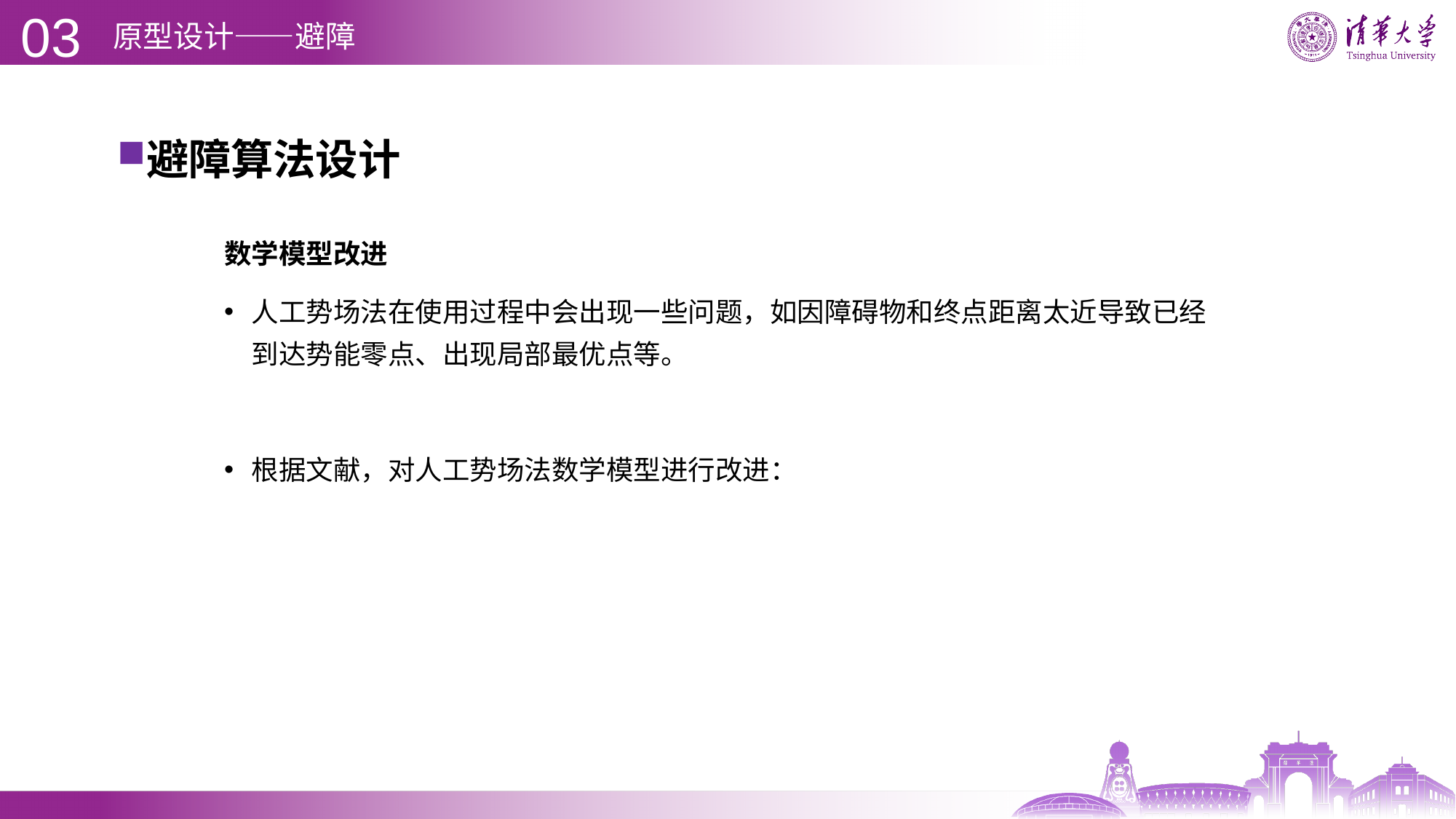

03
# 原型设计——避障
避障算法设计
数学模型改进
人工势场法在使用过程中会出现一些问题，如因障碍物和终点距离太近导致已经到达势能零点、出现局部最优点等。

根据文献，对人工势场法数学模型进行改进：